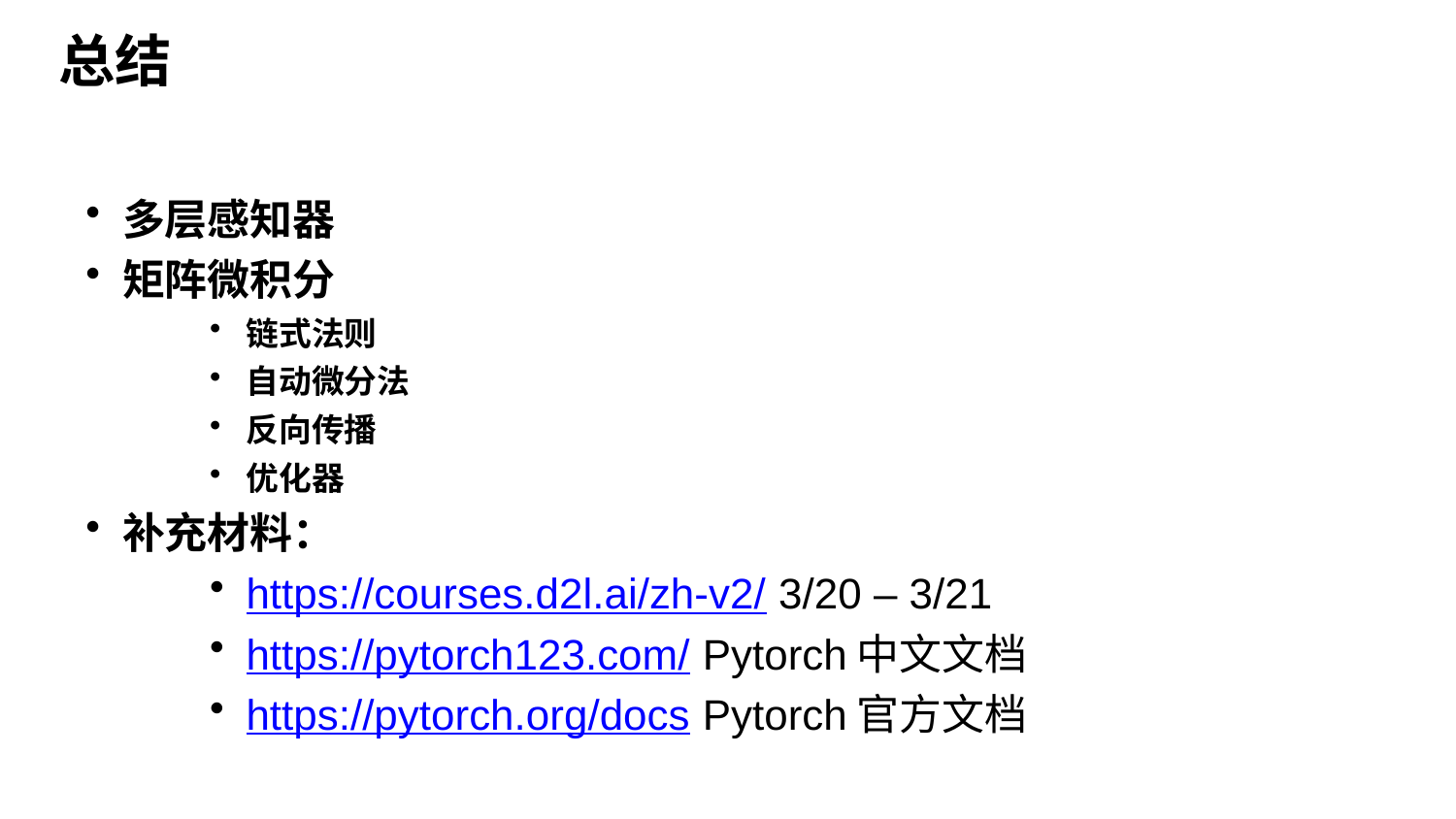

# 总结
多层感知器
矩阵微积分
链式法则
自动微分法
反向传播
优化器
补充材料：
https://courses.d2l.ai/zh-v2/ 3/20 – 3/21
https://pytorch123.com/ Pytorch中文文档
https://pytorch.org/docs Pytorch官方文档